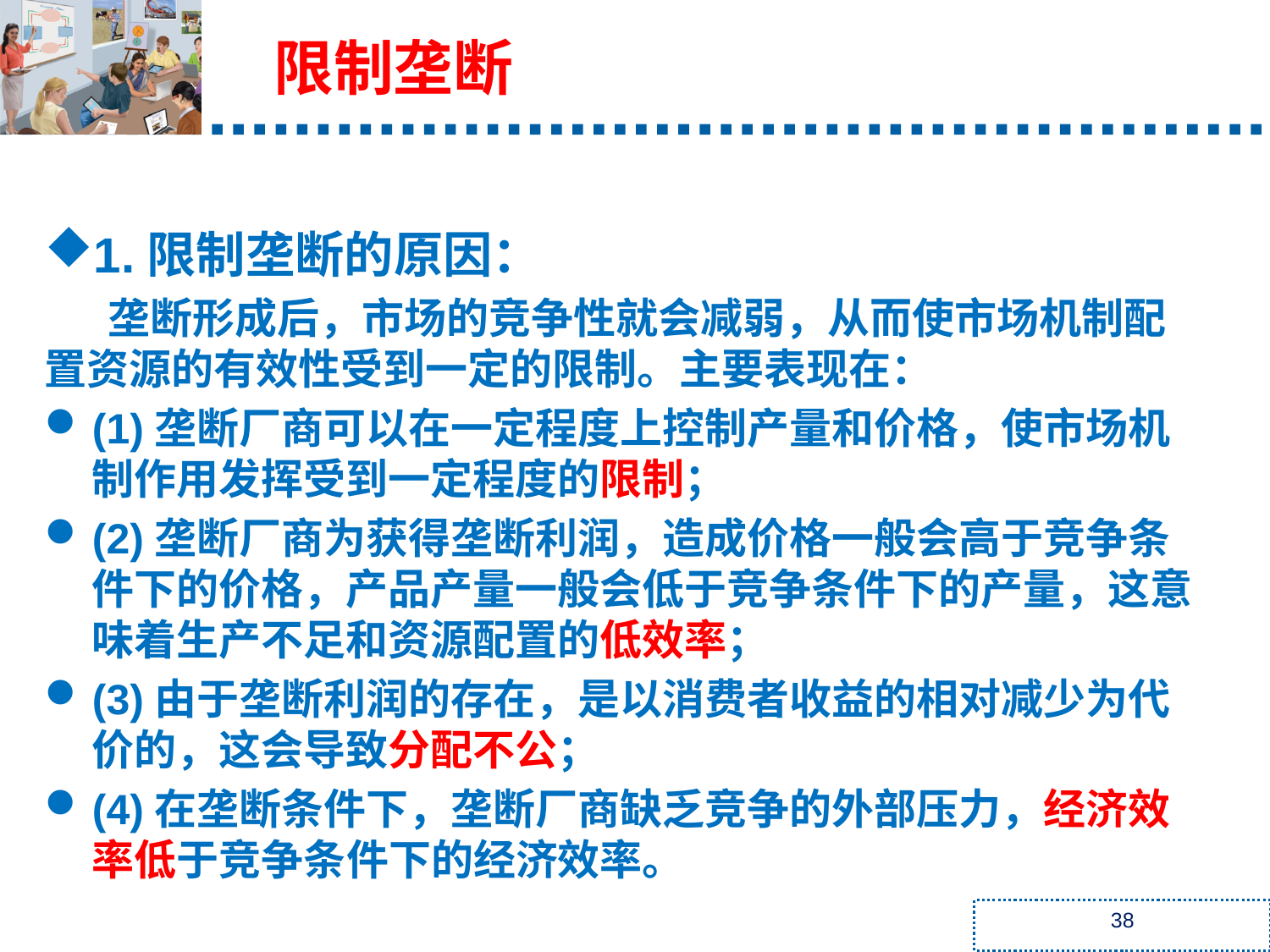

限制垄断
1.限制垄断的原因：
垄断形成后，市场的竞争性就会减弱，从而使市场机制配置资源的有效性受到一定的限制。主要表现在：
(1)垄断厂商可以在一定程度上控制产量和价格，使市场机制作用发挥受到一定程度的限制；
(2)垄断厂商为获得垄断利润，造成价格一般会高于竞争条件下的价格，产品产量一般会低于竞争条件下的产量，这意味着生产不足和资源配置的低效率；
(3)由于垄断利润的存在，是以消费者收益的相对减少为代价的，这会导致分配不公；
(4)在垄断条件下，垄断厂商缺乏竞争的外部压力，经济效率低于竞争条件下的经济效率。
38